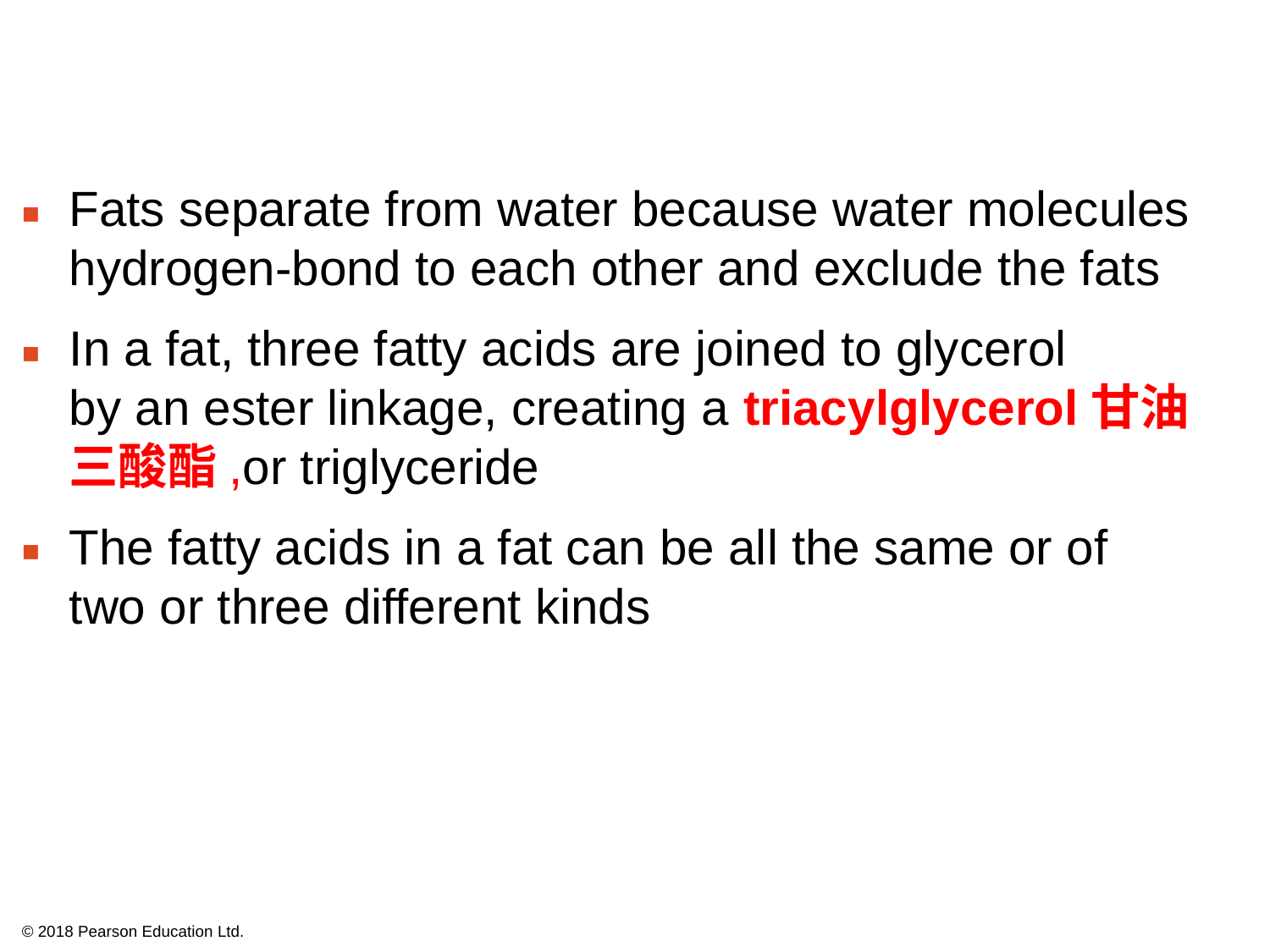

Fats separate from water because water molecules hydrogen-bond to each other and exclude the fats
In a fat, three fatty acids are joined to glycerol
by an ester linkage, creating a triacylglycerol甘油三酸酯,or triglyceride
The fatty acids in a fat can be all the same or of
two or three different kinds
© 2018 Pearson Education Ltd.